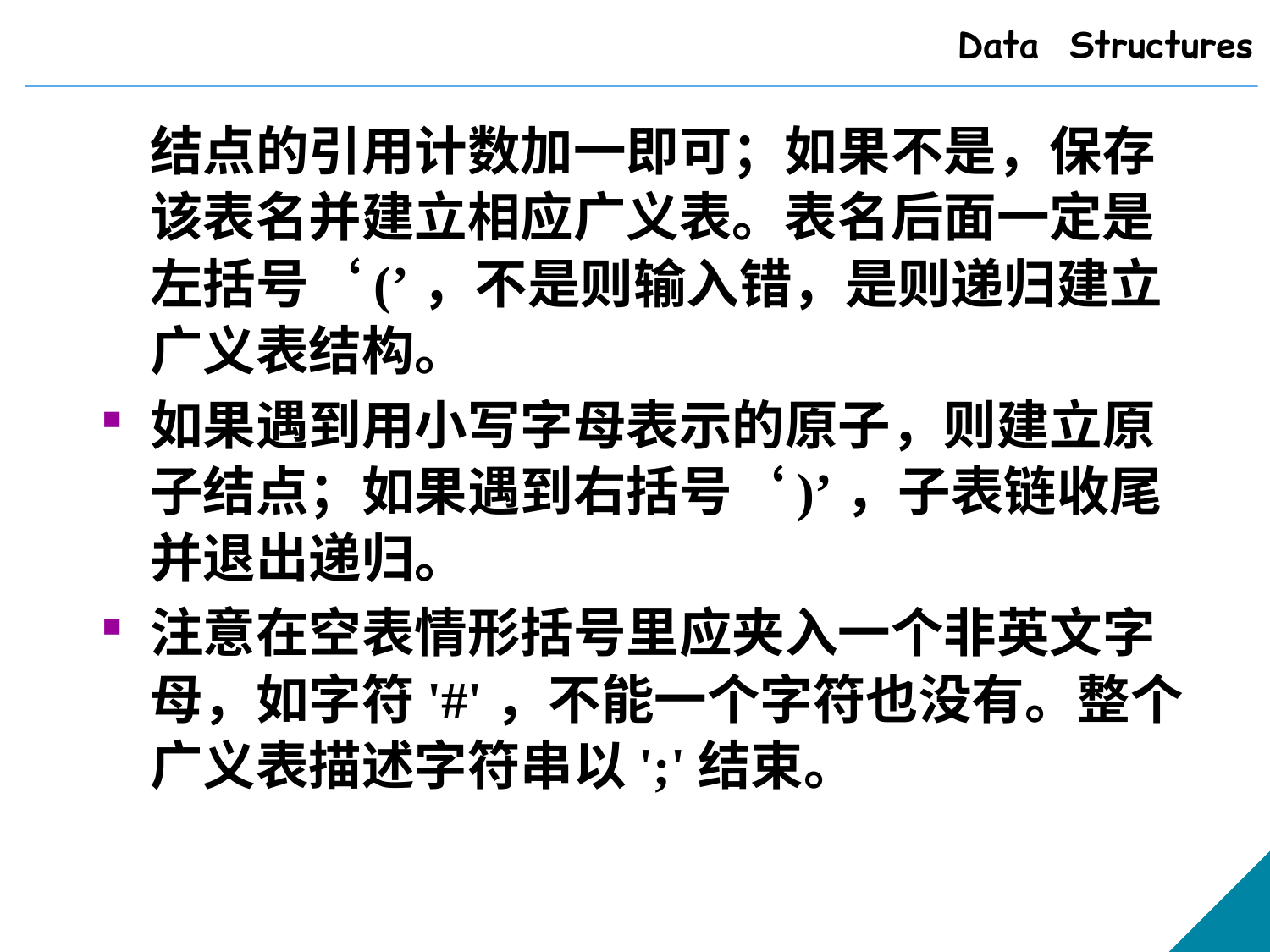

结点的引用计数加一即可；如果不是，保存该表名并建立相应广义表。表名后面一定是左括号‘(’，不是则输入错，是则递归建立广义表结构。
如果遇到用小写字母表示的原子，则建立原子结点；如果遇到右括号‘)’，子表链收尾并退出递归。
注意在空表情形括号里应夹入一个非英文字母，如字符'#'，不能一个字符也没有。整个广义表描述字符串以';'结束。